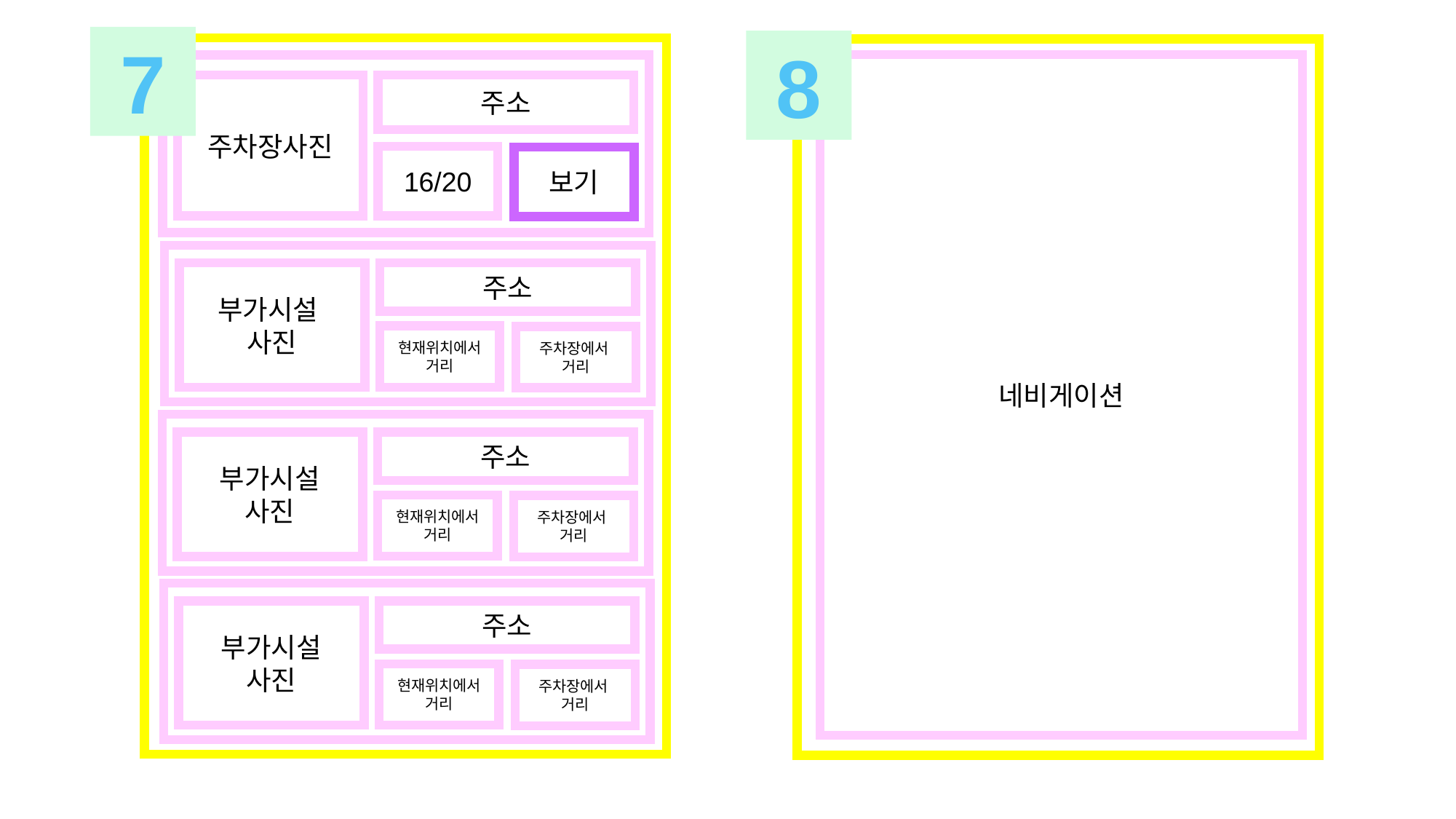

7
8

네비게이션

주차장사진
주소
16/20
보기

부가시설
사진
주소
현재위치에서 거리
주차장에서
거리

부가시설
사진
주소
현재위치에서 거리
주차장에서
거리

부가시설
사진
주소
현재위치에서 거리
주차장에서
거리